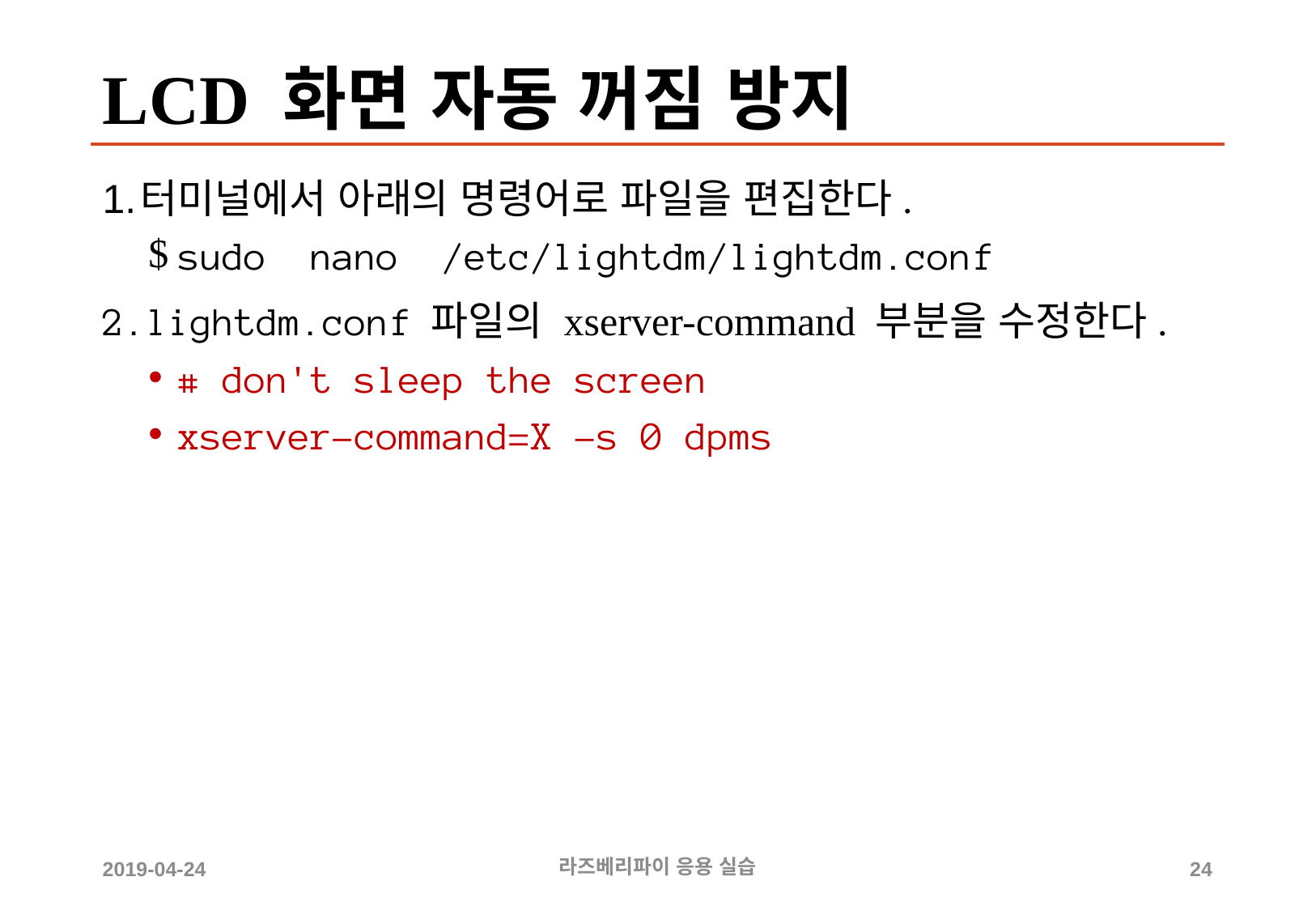

# LCD 화면 자동 꺼짐 방지
터미널에서 아래의 명령어로 파일을 편집한다.
sudo  nano  /etc/lightdm/lightdm.conf
lightdm.conf 파일의 xserver-command 부분을 수정한다.
# don't sleep the screen
xserver-command=X -s 0 dpms
2019-04-24
라즈베리파이 응용 실습
24